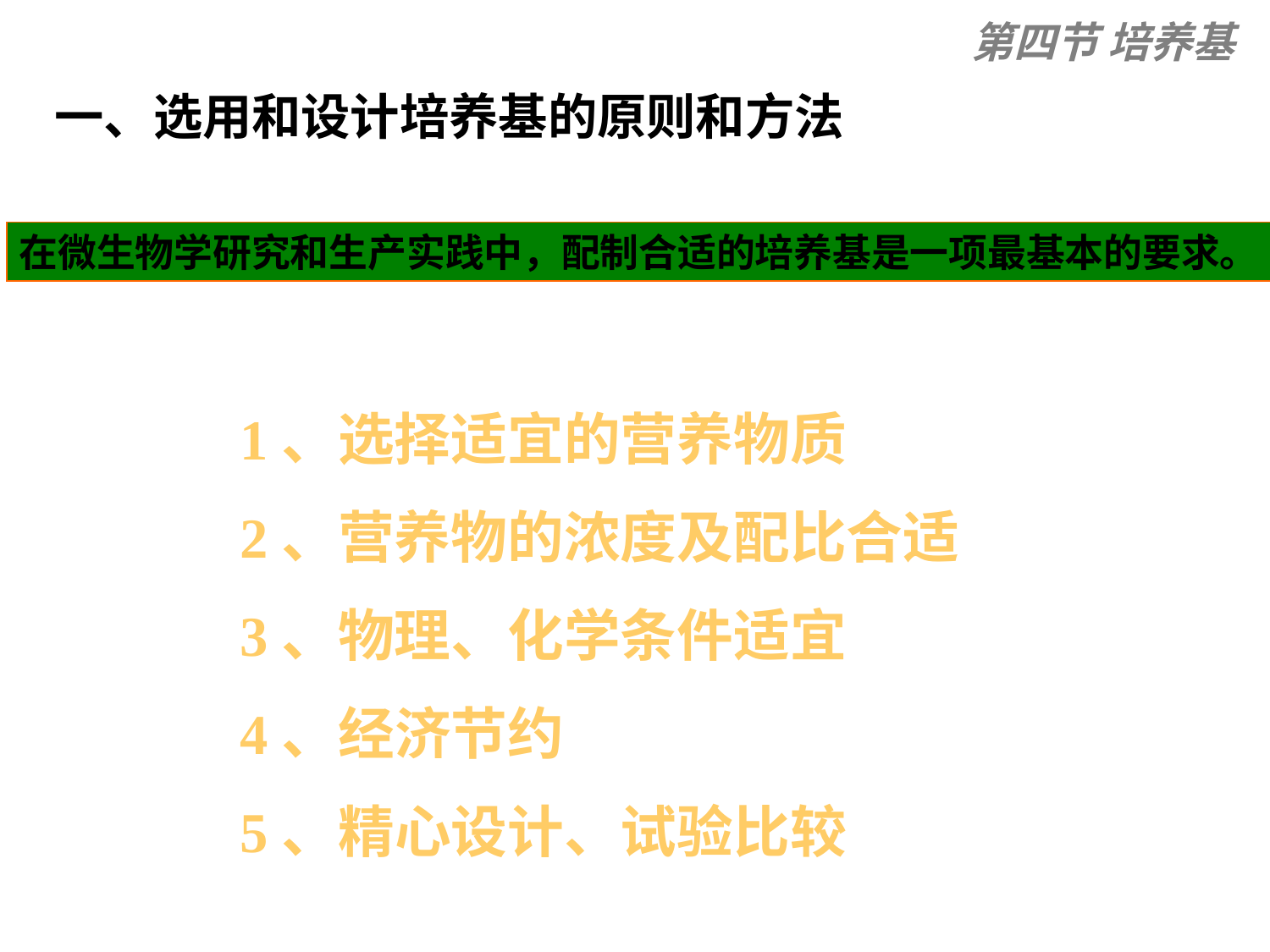

第四节 培养基
一、选用和设计培养基的原则和方法
在微生物学研究和生产实践中，配制合适的培养基是一项最基本的要求。

1、选择适宜的营养物质
2、营养物的浓度及配比合适
3、物理、化学条件适宜
4、经济节约
5、精心设计、试验比较